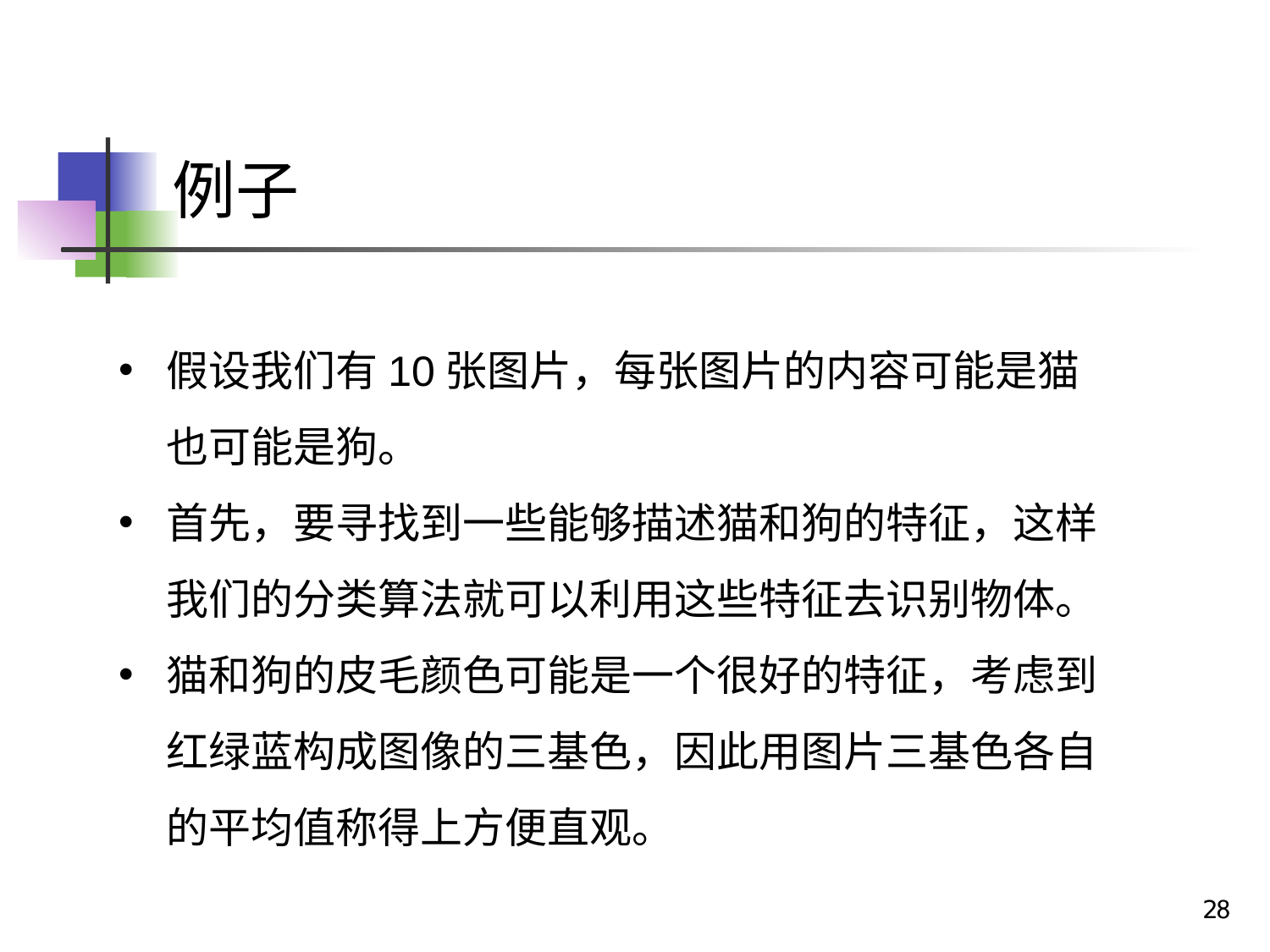

# 例子
假设我们有10张图片，每张图片的内容可能是猫也可能是狗。
首先，要寻找到一些能够描述猫和狗的特征，这样我们的分类算法就可以利用这些特征去识别物体。
猫和狗的皮毛颜色可能是一个很好的特征，考虑到红绿蓝构成图像的三基色，因此用图片三基色各自的平均值称得上方便直观。
28